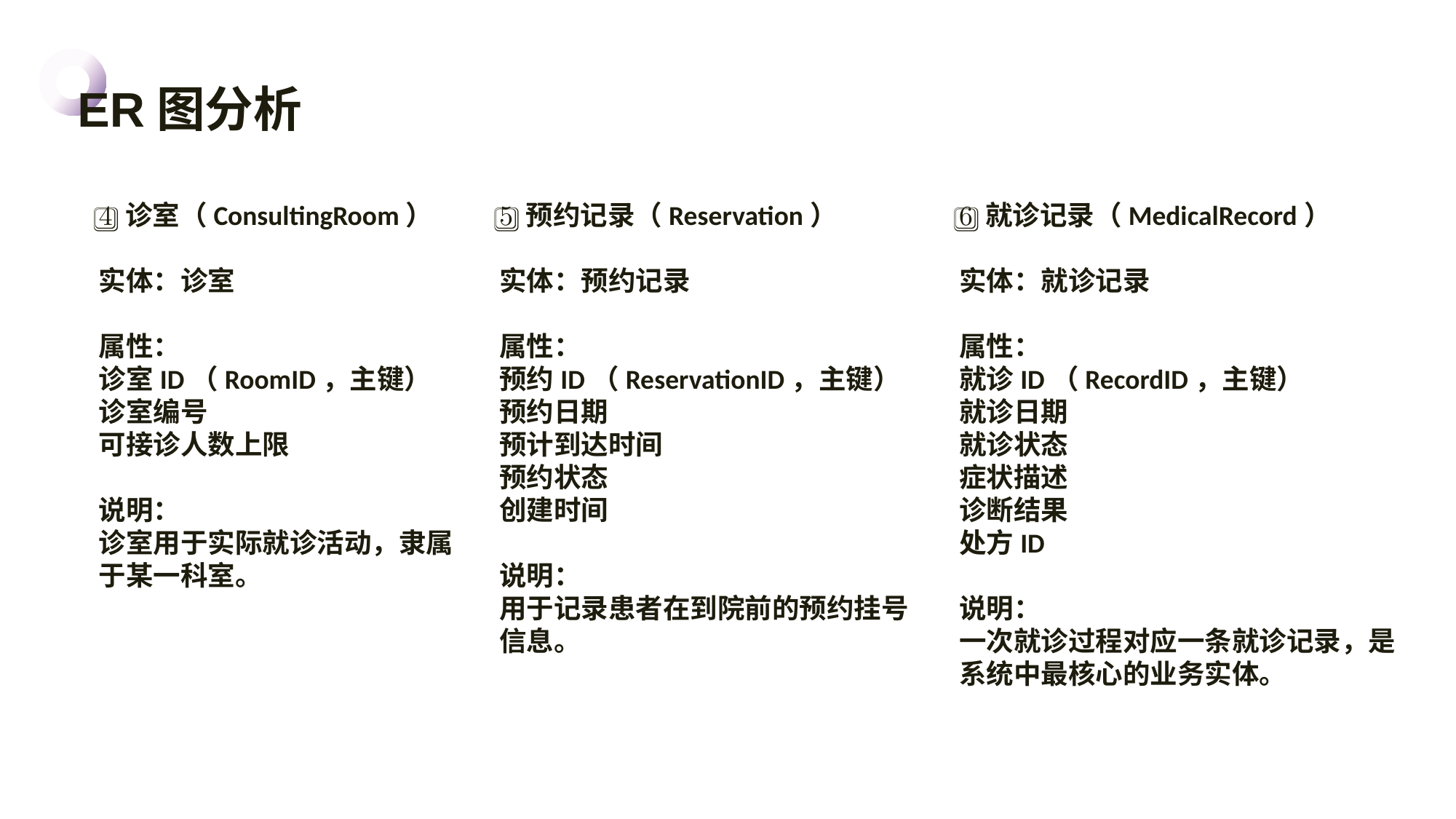

ER图分析
4️⃣ 诊室（ConsultingRoom）

实体：诊室

属性：诊室ID（RoomID，主键）诊室编号可接诊人数上限

说明：
诊室用于实际就诊活动，隶属于某一科室。
5️⃣ 预约记录（Reservation）

实体：预约记录

属性：预约ID（ReservationID，主键）预约日期预计到达时间预约状态创建时间

说明：
用于记录患者在到院前的预约挂号信息。
6️⃣ 就诊记录（MedicalRecord）

实体：就诊记录

属性：就诊ID（RecordID，主键）就诊日期就诊状态症状描述诊断结果处方ID

说明：
一次就诊过程对应一条就诊记录，是系统中最核心的业务实体。